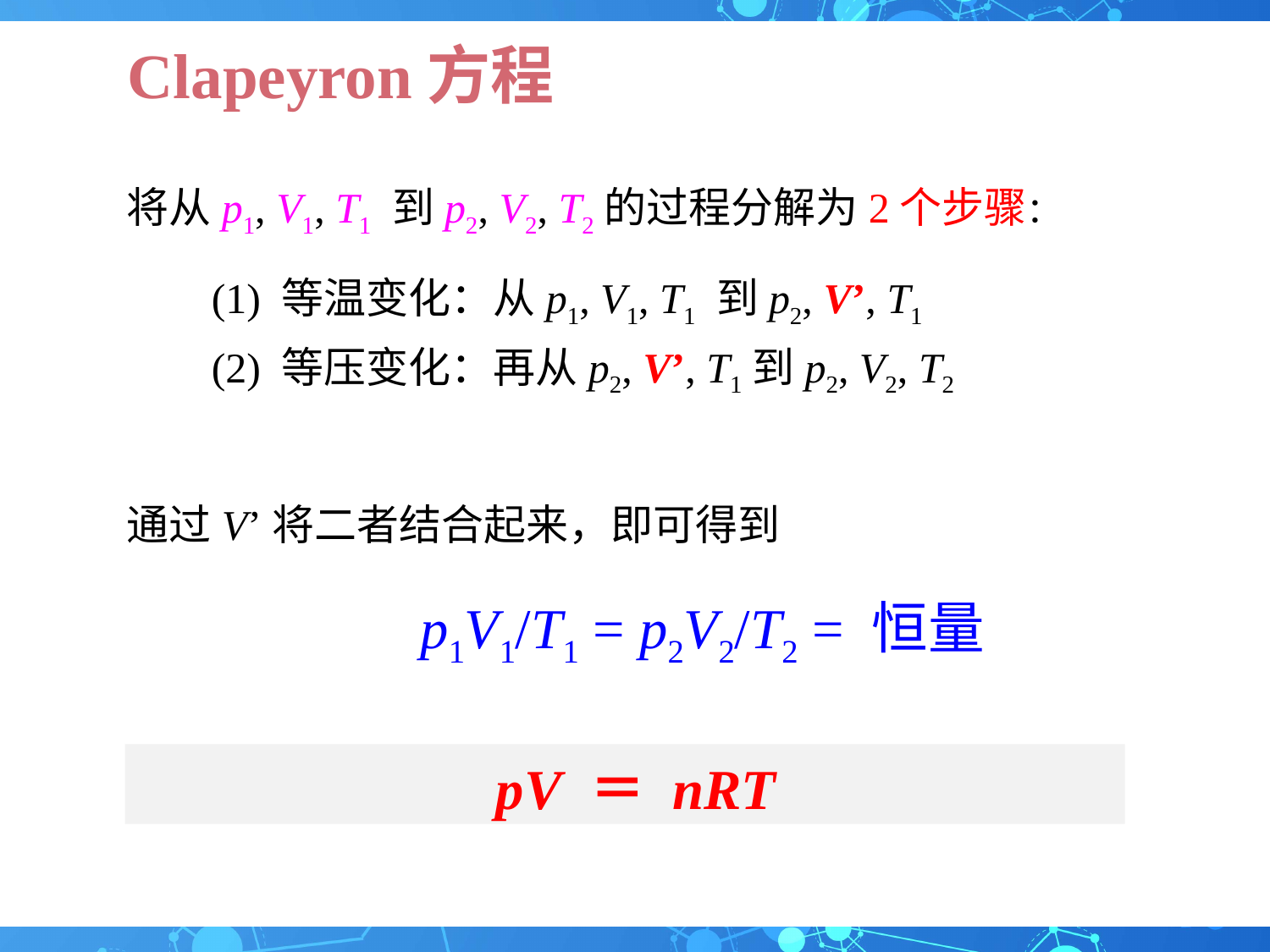

# Clapeyron方程
将从p1, V1, T1 到p2, V2, T2的过程分解为2个步骤：
        (1) 等温变化：从p1, V1, T1 到p2, V’, T1
        (2) 等压变化：再从p2, V’, T1到p2, V2, T2

通过V’将二者结合起来，即可得到
                                 p1V1/T1 = p2V2/T2 = 恒量

pV ＝ nRT